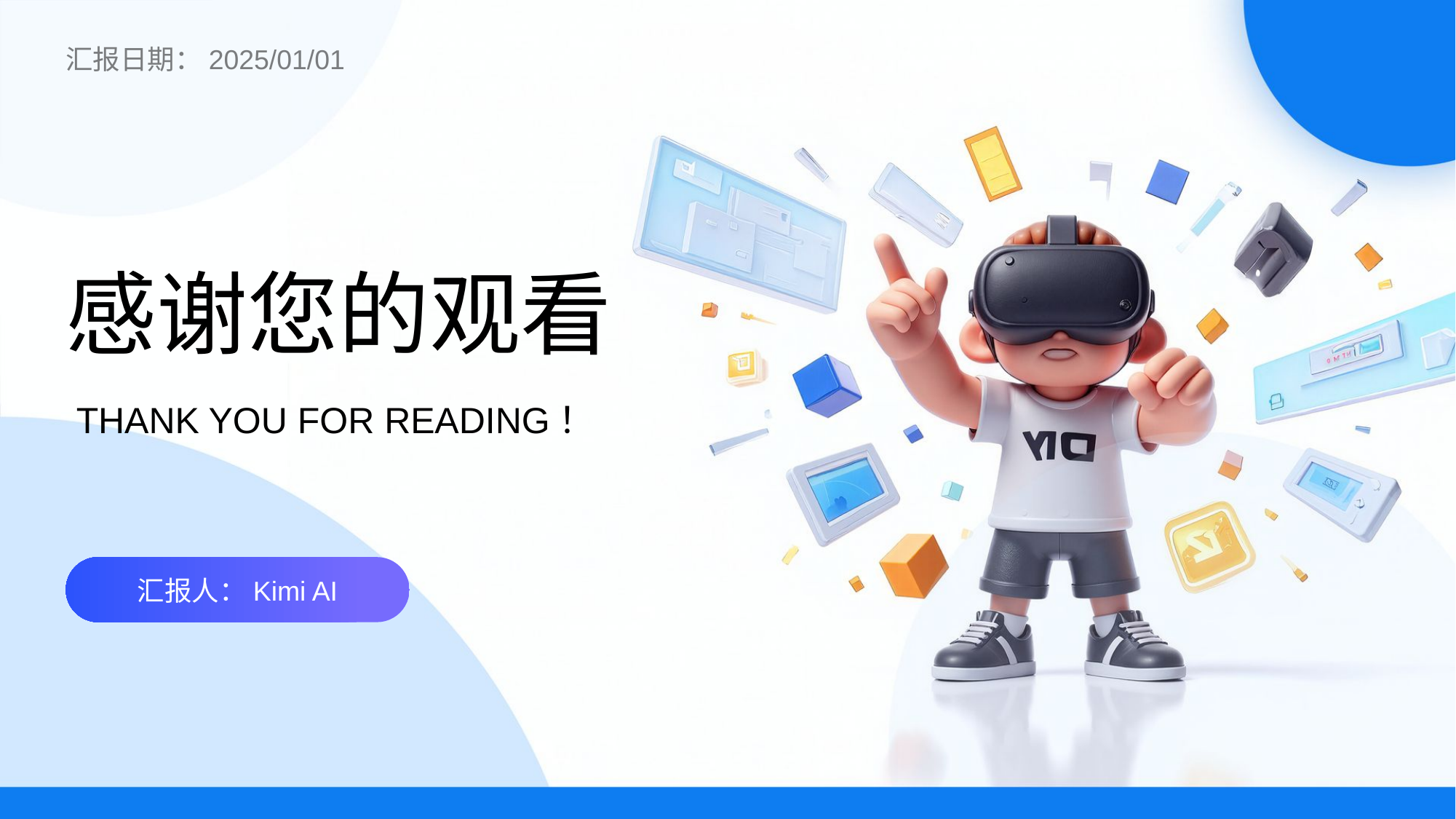

汇报日期：2025/01/01

感谢您的观看

THANK YOU FOR READING！

汇报人：Kimi AI